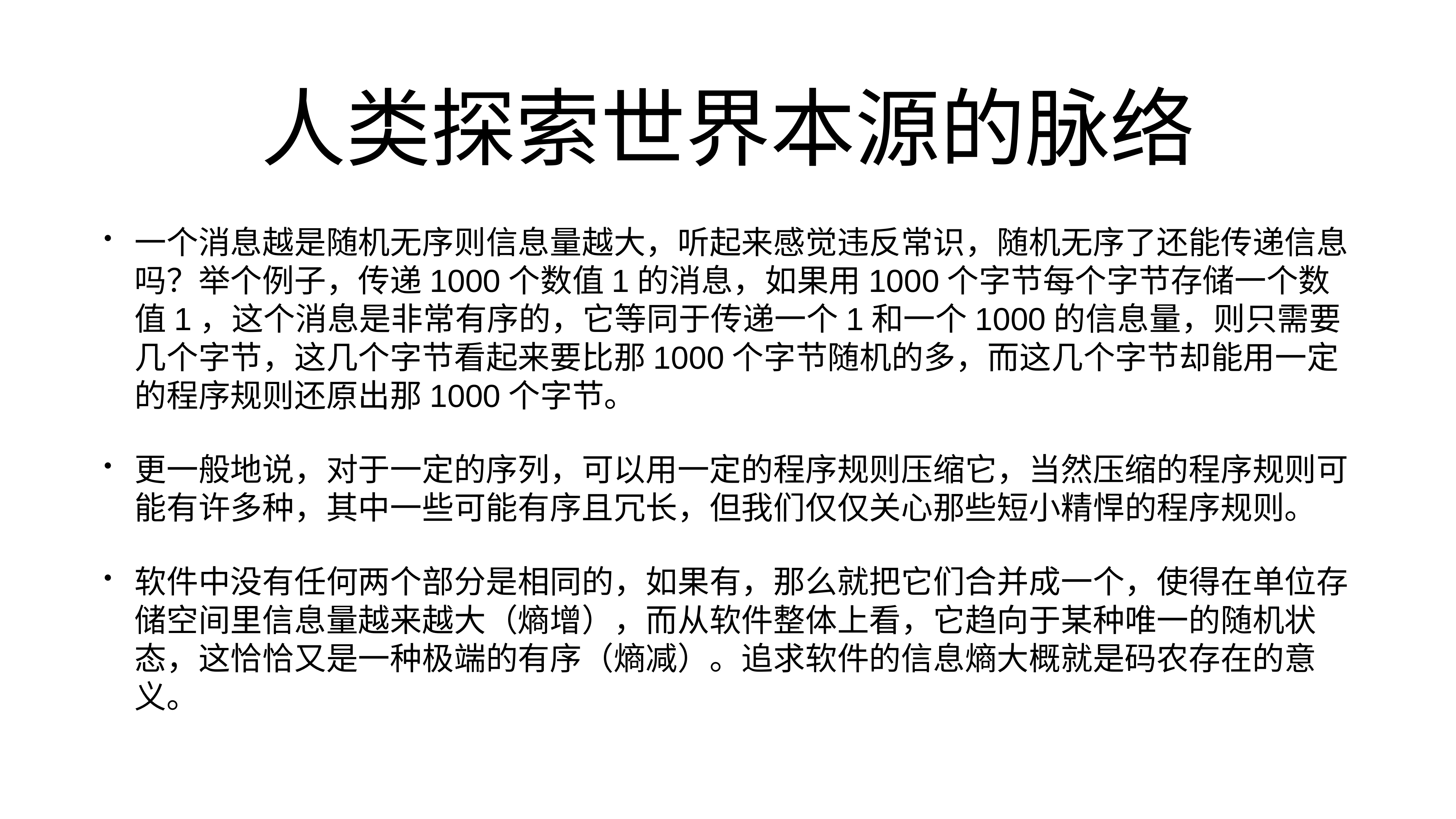

# 人类探索世界本源的脉络
一个消息越是随机无序则信息量越大，听起来感觉违反常识，随机无序了还能传递信息吗？举个例子，传递1000个数值1的消息，如果用1000个字节每个字节存储一个数值1，这个消息是非常有序的，它等同于传递一个1和一个1000的信息量，则只需要几个字节，这几个字节看起来要比那1000个字节随机的多，而这几个字节却能用一定的程序规则还原出那1000个字节。
更一般地说，对于一定的序列，可以用一定的程序规则压缩它，当然压缩的程序规则可能有许多种，其中一些可能有序且冗长，但我们仅仅关心那些短小精悍的程序规则。
软件中没有任何两个部分是相同的，如果有，那么就把它们合并成一个，使得在单位存储空间里信息量越来越大（熵增），而从软件整体上看，它趋向于某种唯一的随机状态，这恰恰又是一种极端的有序（熵减）。追求软件的信息熵大概就是码农存在的意义。